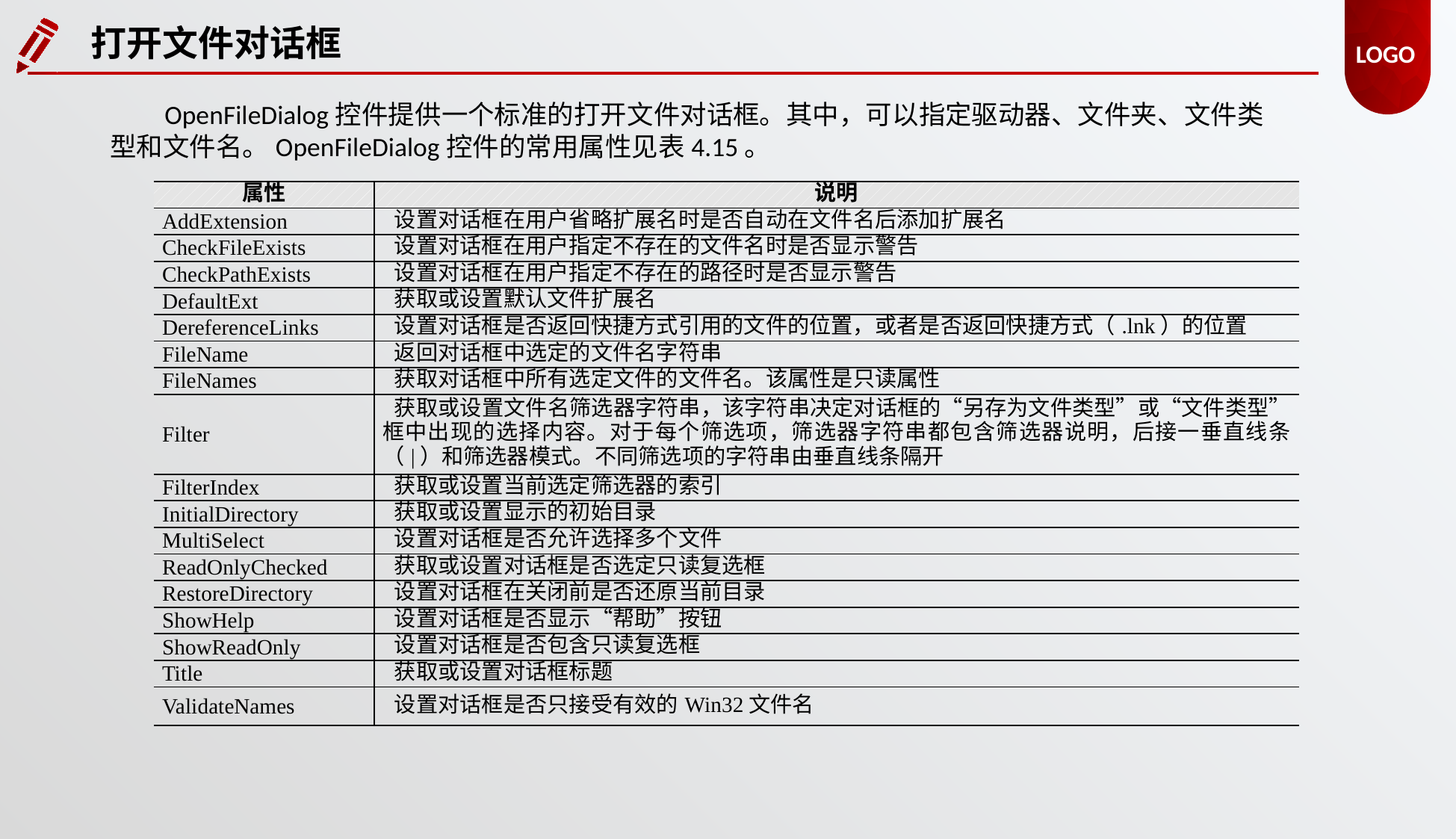

打开文件对话框
OpenFileDialog控件提供一个标准的打开文件对话框。其中，可以指定驱动器、文件夹、文件类型和文件名。OpenFileDialog控件的常用属性见表4.15。
| 属性 | 说明 |
| --- | --- |
| AddExtension | 设置对话框在用户省略扩展名时是否自动在文件名后添加扩展名 |
| CheckFileExists | 设置对话框在用户指定不存在的文件名时是否显示警告 |
| CheckPathExists | 设置对话框在用户指定不存在的路径时是否显示警告 |
| DefaultExt | 获取或设置默认文件扩展名 |
| DereferenceLinks | 设置对话框是否返回快捷方式引用的文件的位置，或者是否返回快捷方式（.lnk）的位置 |
| FileName | 返回对话框中选定的文件名字符串 |
| FileNames | 获取对话框中所有选定文件的文件名。该属性是只读属性 |
| Filter | 获取或设置文件名筛选器字符串，该字符串决定对话框的“另存为文件类型”或“文件类型”框中出现的选择内容。对于每个筛选项，筛选器字符串都包含筛选器说明，后接一垂直线条（|）和筛选器模式。不同筛选项的字符串由垂直线条隔开 |
| FilterIndex | 获取或设置当前选定筛选器的索引 |
| InitialDirectory | 获取或设置显示的初始目录 |
| MultiSelect | 设置对话框是否允许选择多个文件 |
| ReadOnlyChecked | 获取或设置对话框是否选定只读复选框 |
| RestoreDirectory | 设置对话框在关闭前是否还原当前目录 |
| ShowHelp | 设置对话框是否显示“帮助”按钮 |
| ShowReadOnly | 设置对话框是否包含只读复选框 |
| Title | 获取或设置对话框标题 |
| ValidateNames | 设置对话框是否只接受有效的Win32文件名 |